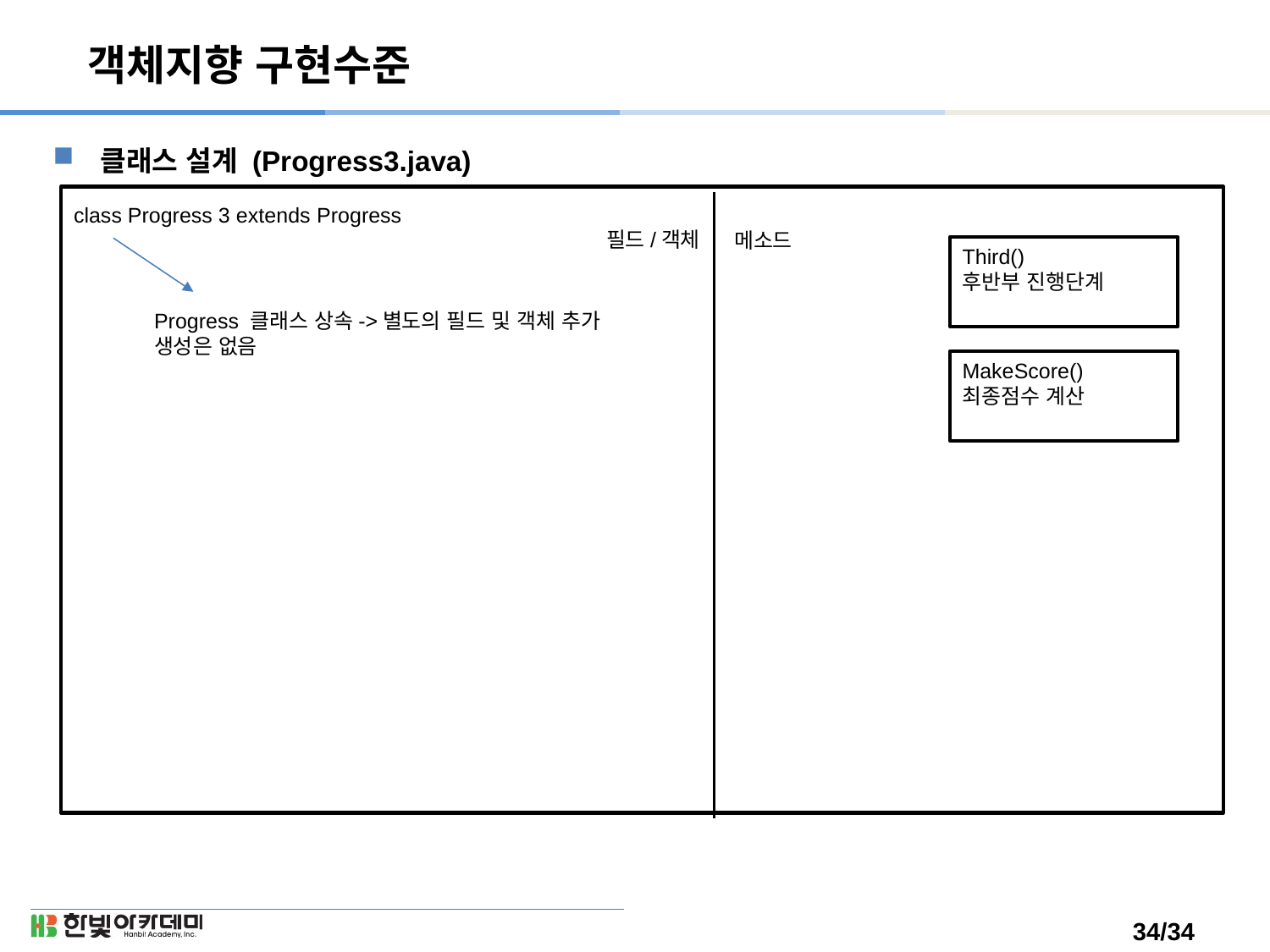

# 객체지향 구현수준
클래스 설계 (Progress3.java)

class Progress 3 extends Progress
필드/객체
메소드

Third()
후반부 진행단계

MakeScore()
최종점수 계산
Progress 클래스 상속->별도의 필드 및 객체 추가 생성은 없음